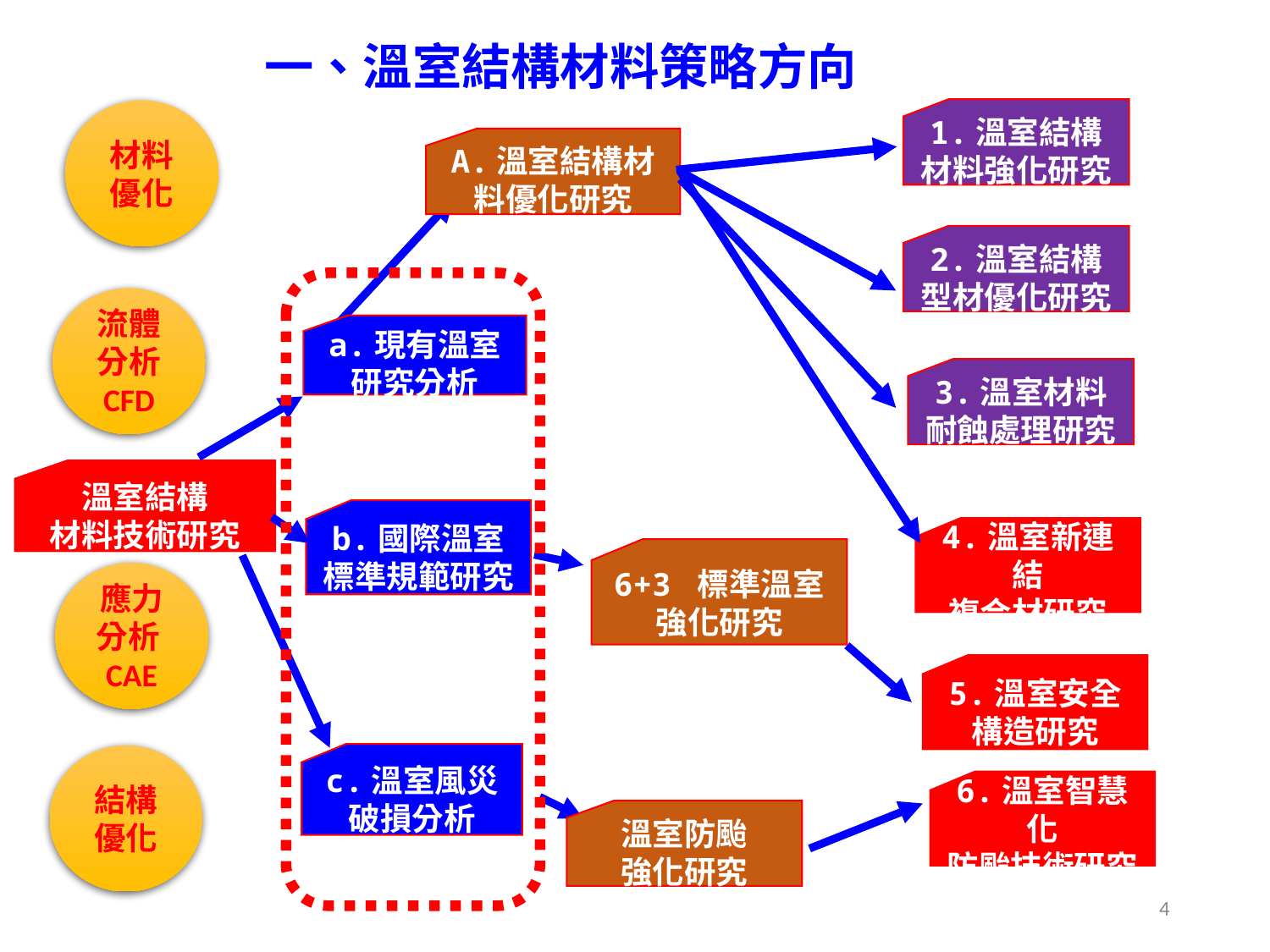

一、溫室結構材料策略方向
1.溫室結構
材料強化研究
材料優化
A.溫室結構材料優化研究
2.溫室結構
型材優化研究

流體分析 CFD
a.現有溫室
研究分析
3.溫室材料
耐蝕處理研究
溫室結構
材料技術研究
b.國際溫室
標準規範研究
4.溫室新連結
複合材研究
6+3 標準溫室
強化研究
應力分析CAE
5.溫室安全
構造研究
c.溫室風災
破損分析
結構優化
6.溫室智慧化
防颱技術研究
溫室防颱
強化研究
4